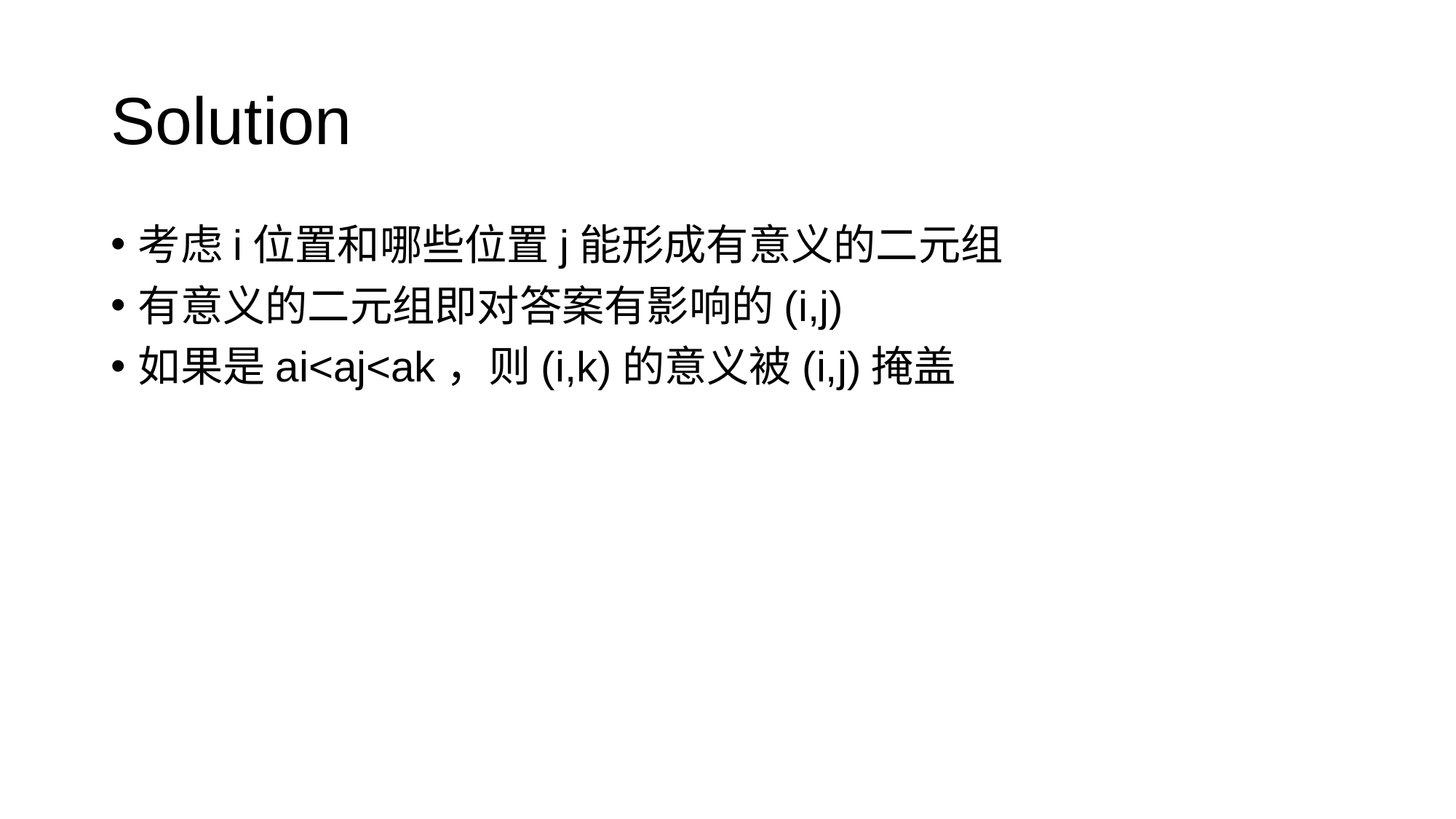

# Solution
考虑i位置和哪些位置j能形成有意义的二元组
有意义的二元组即对答案有影响的(i,j)
如果是ai<aj<ak，则(i,k)的意义被(i,j)掩盖